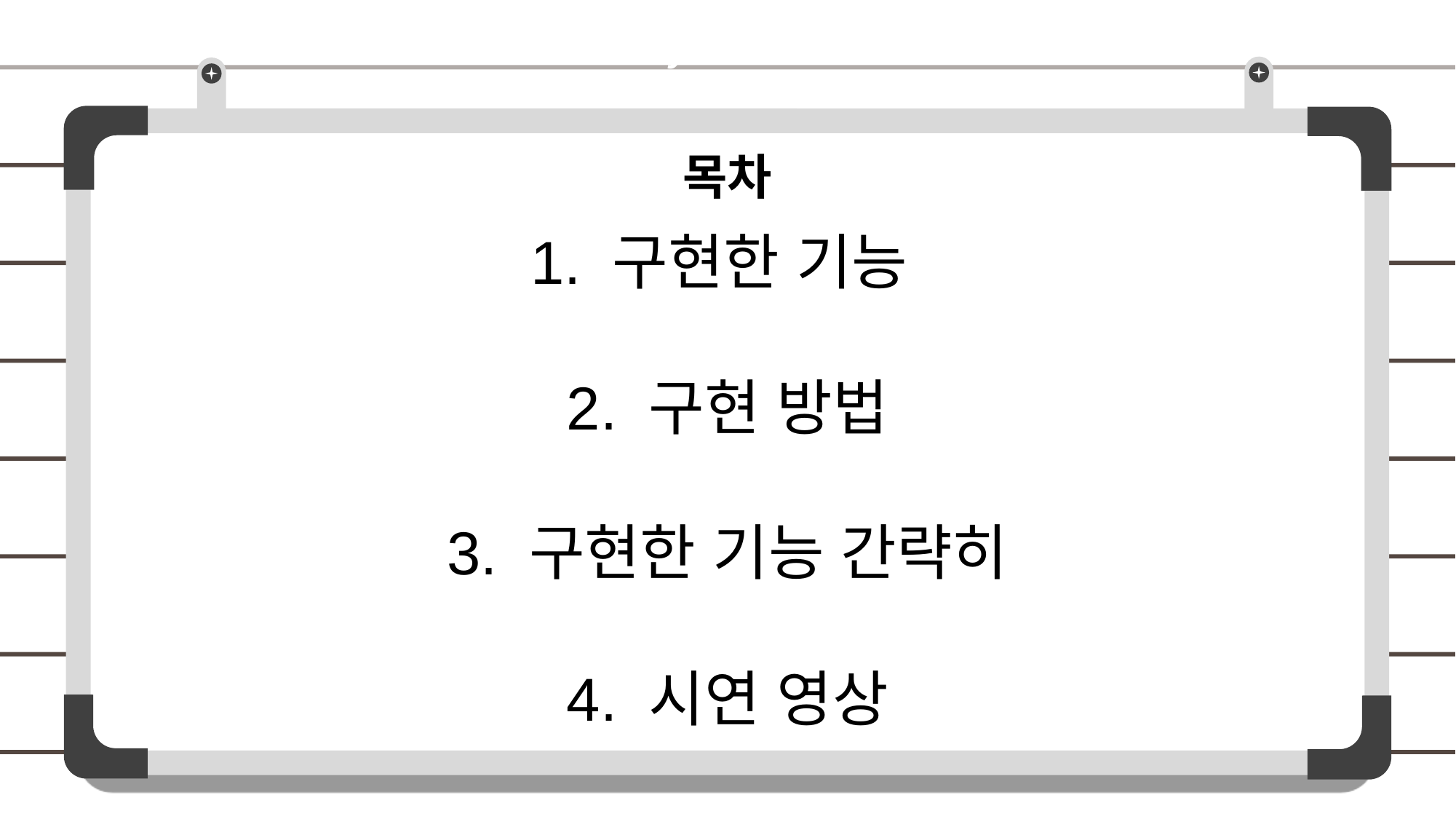

Team Elysium – 최동규

1. 구현한 기능

2. 구현 방법

3. 구현한 기능 간략히

4. 시연 영상

목차